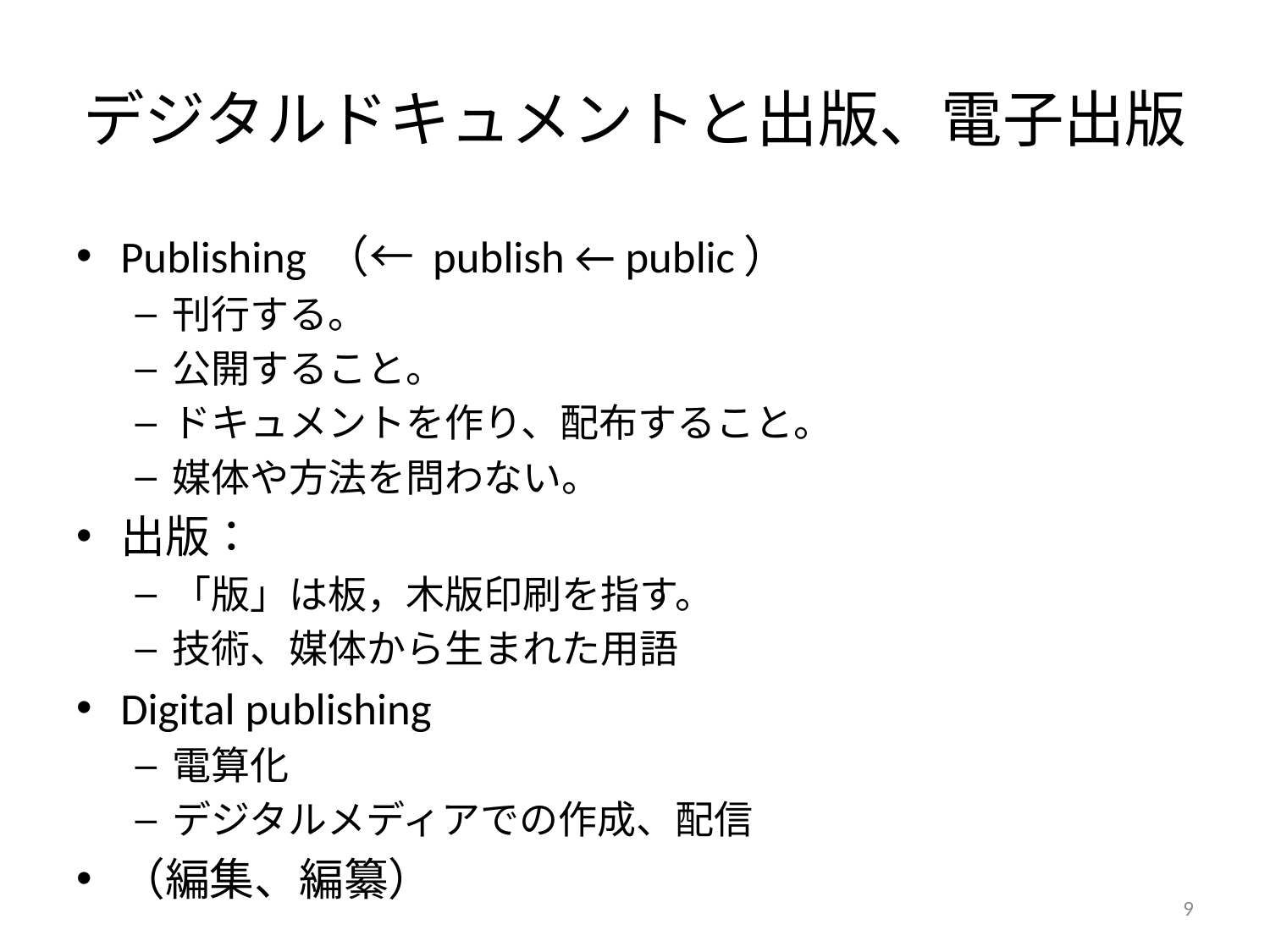

# デジタルドキュメントと出版、電子出版
Publishing （← publish ← public）
刊行する。
公開すること。
ドキュメントを作り、配布すること。
媒体や方法を問わない。
出版：
「版」は板，木版印刷を指す。
技術、媒体から生まれた用語
Digital publishing
電算化
デジタルメディアでの作成、配信
（編集、編纂）
9